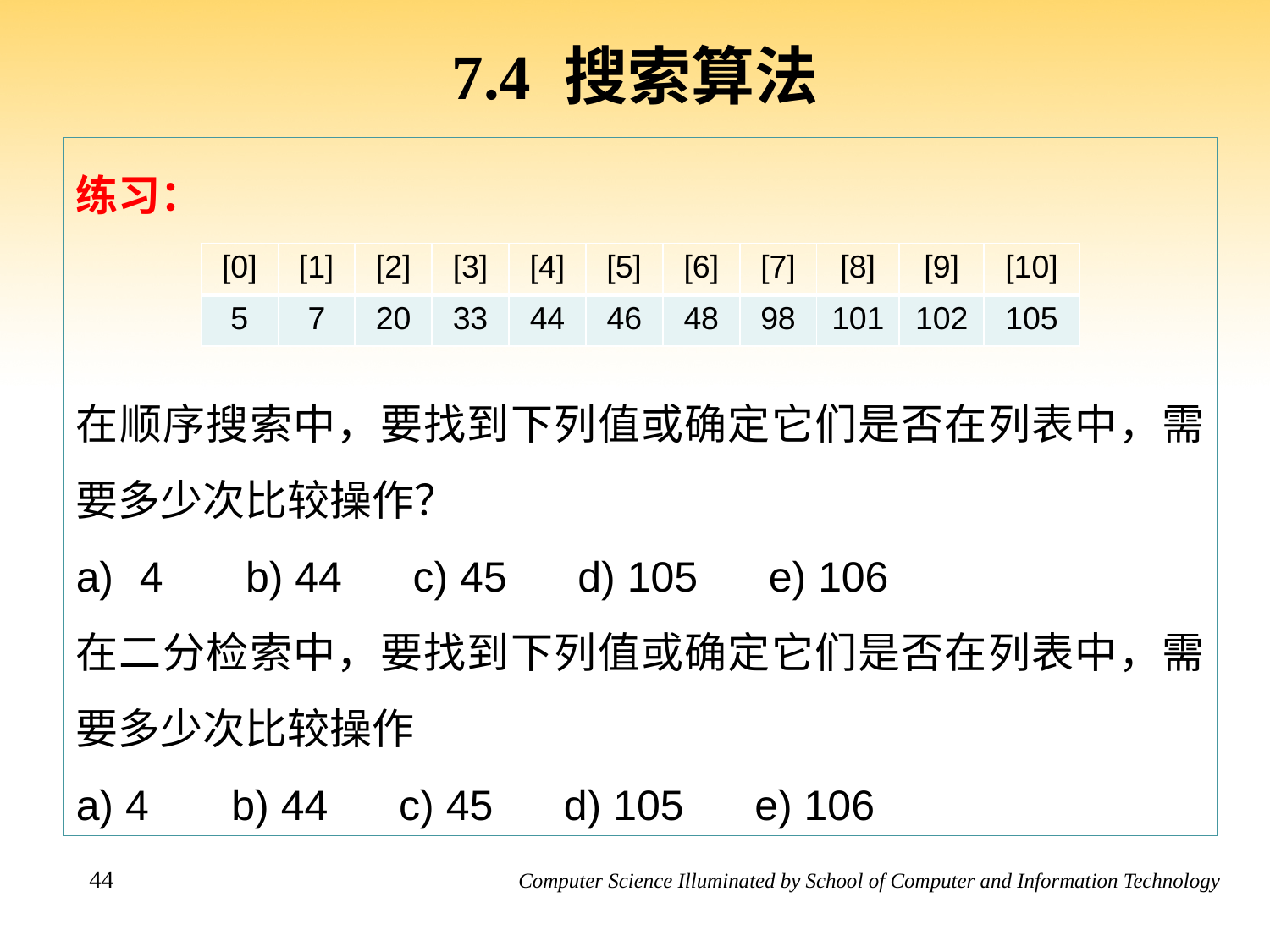

7.4 搜索算法
练习：

在顺序搜索中，要找到下列值或确定它们是否在列表中，需要多少次比较操作？
4       b) 44      c) 45      d) 105      e) 106
在二分检索中，要找到下列值或确定它们是否在列表中，需要多少次比较操作
a) 4       b) 44      c) 45      d) 105      e) 106
| [0] | [1] | [2] | [3] | [4] | [5] | [6] | [7] | [8] | [9] | [10] |
| --- | --- | --- | --- | --- | --- | --- | --- | --- | --- | --- |
| 5 | 7 | 20 | 33 | 44 | 46 | 48 | 98 | 101 | 102 | 105 |
44